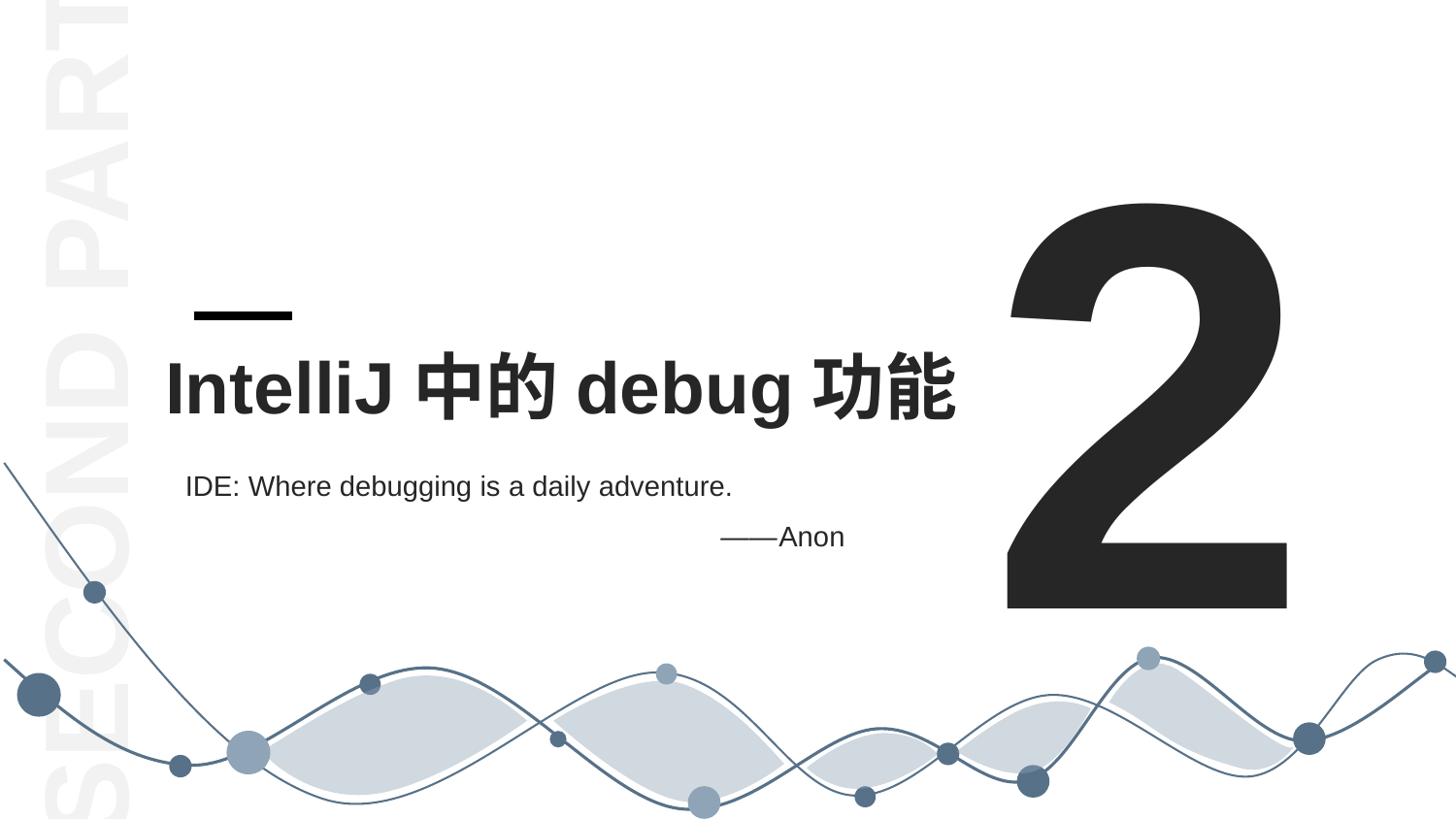

2
SECOND PART
IntelliJ中的debug功能
IDE: Where debugging is a daily adventure.
                                                                   ——Anon